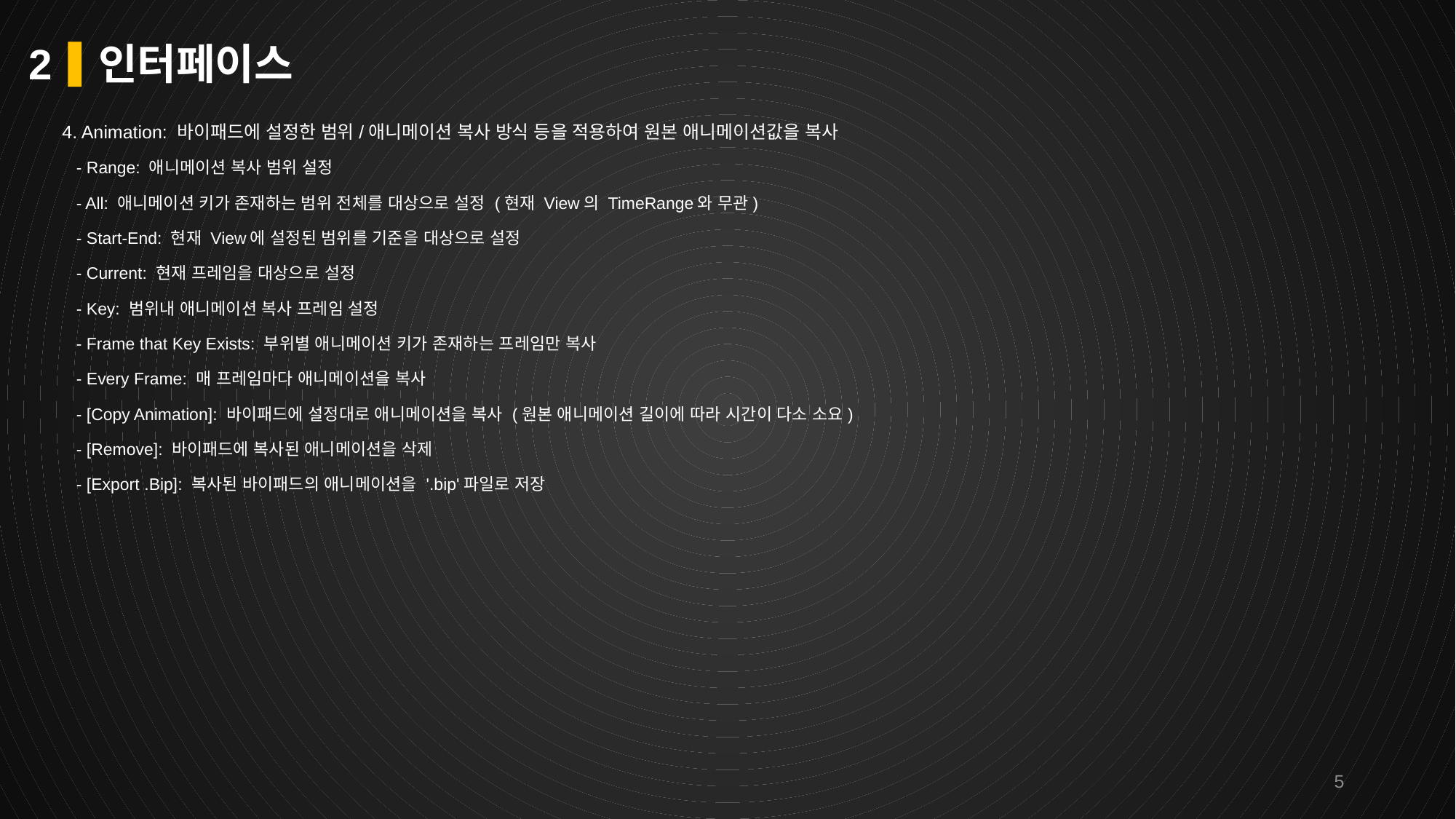

# 2   인터페이스

4. Animation: 바이패드에 설정한 범위/애니메이션 복사 방식 등을 적용하여 원본 애니메이션값을 복사
   - Range: 애니메이션 복사 범위 설정
   - All: 애니메이션 키가 존재하는 범위 전체를 대상으로 설정 (현재 View의 TimeRange와 무관)
   - Start-End: 현재 View에 설정된 범위를 기준을 대상으로 설정
   - Current: 현재 프레임을 대상으로 설정
   - Key: 범위내 애니메이션 복사 프레임 설정
   - Frame that Key Exists: 부위별 애니메이션 키가 존재하는 프레임만 복사
   - Every Frame: 매 프레임마다 애니메이션을 복사
   - [Copy Animation]: 바이패드에 설정대로 애니메이션을 복사 (원본 애니메이션 길이에 따라 시간이 다소 소요)
   - [Remove]: 바이패드에 복사된 애니메이션을 삭제
   - [Export .Bip]: 복사된 바이패드의 애니메이션을 '.bip'파일로 저장
5